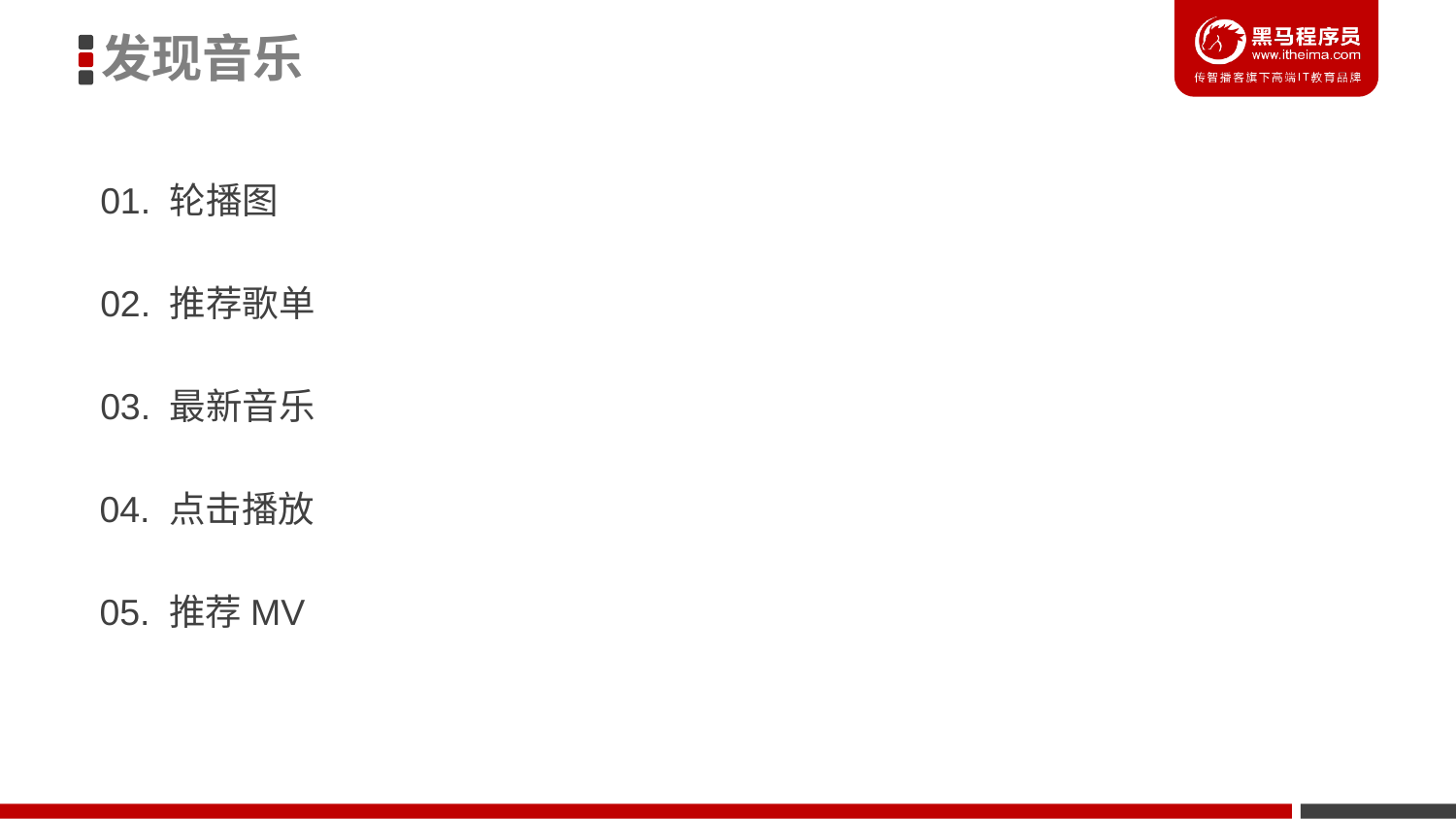

发现音乐
01. 轮播图
02. 推荐歌单
03. 最新音乐
04. 点击播放
05. 推荐MV